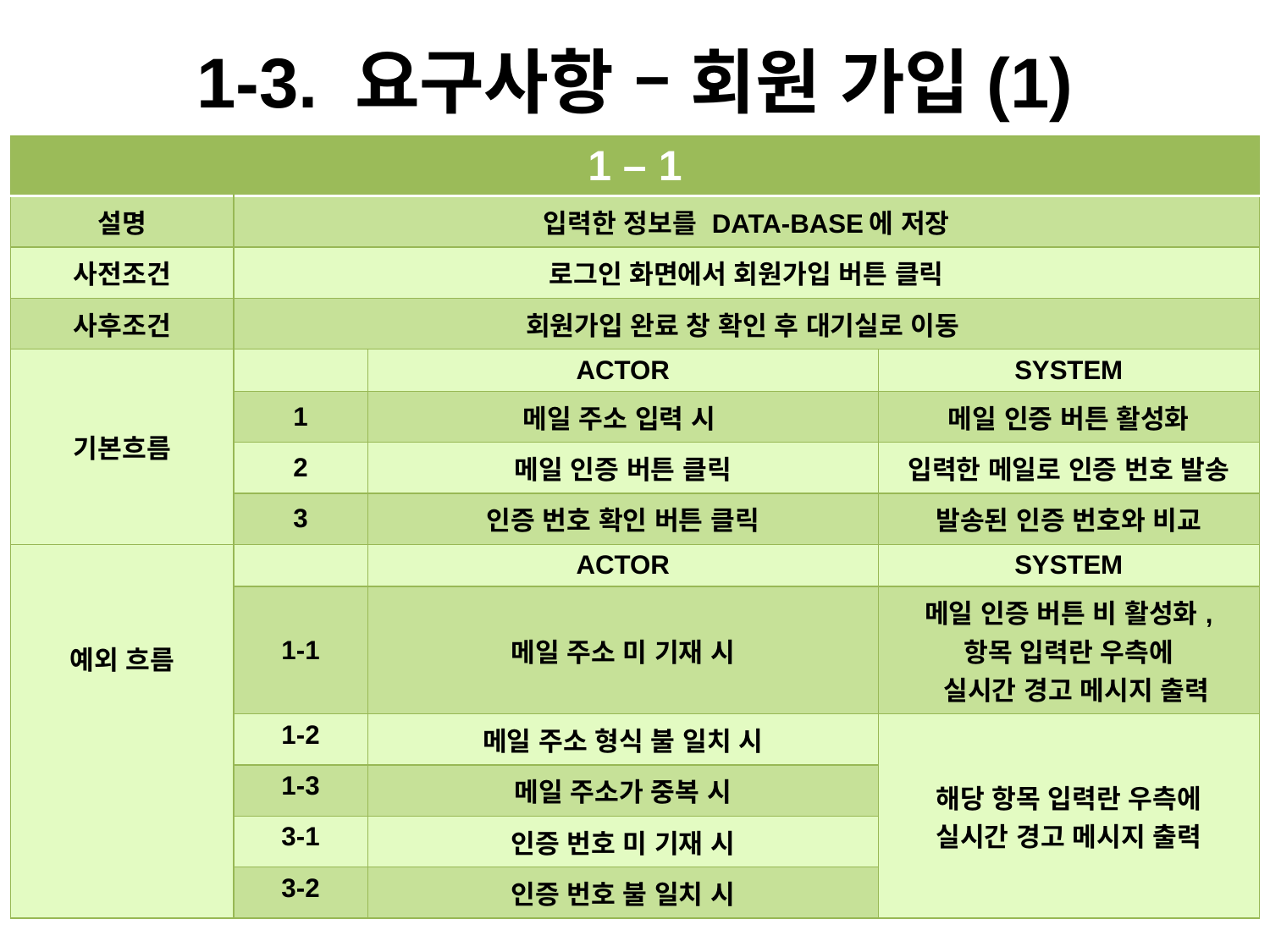

# 1-3. 요구사항 – 회원 가입(1)
| 1 – 1 |  |  |  |
| --- | --- | --- | --- |
| 설명 | 입력한 정보를 DATA-BASE에 저장 |  |  |
| 사전조건 | 로그인 화면에서 회원가입 버튼 클릭 |  |  |
| 사후조건 | 회원가입 완료 창 확인 후 대기실로 이동 |  |  |
| 기본흐름 |  | ACTOR | SYSTEM |
|  | 1 | 메일 주소 입력 시 | 메일 인증 버튼 활성화 |
|  | 2 | 메일 인증 버튼 클릭 | 입력한 메일로 인증 번호 발송 |
|  | 3 | 인증 번호 확인 버튼 클릭 | 발송된 인증 번호와 비교 |
| 예외 흐름 |  | ACTOR | SYSTEM |
|  | 1-1 | 메일 주소 미 기재 시 | 메일 인증 버튼 비 활성화, 항목 입력란 우측에 실시간 경고 메시지 출력 |
|  | 1-2 | 메일 주소 형식 불 일치 시 | 해당 항목 입력란 우측에 실시간 경고 메시지 출력 |
|  | 1-3 | 메일 주소가 중복 시 |  |
|  | 3-1 | 인증 번호 미 기재 시 |  |
|  | 3-2 | 인증 번호 불 일치 시 |  |